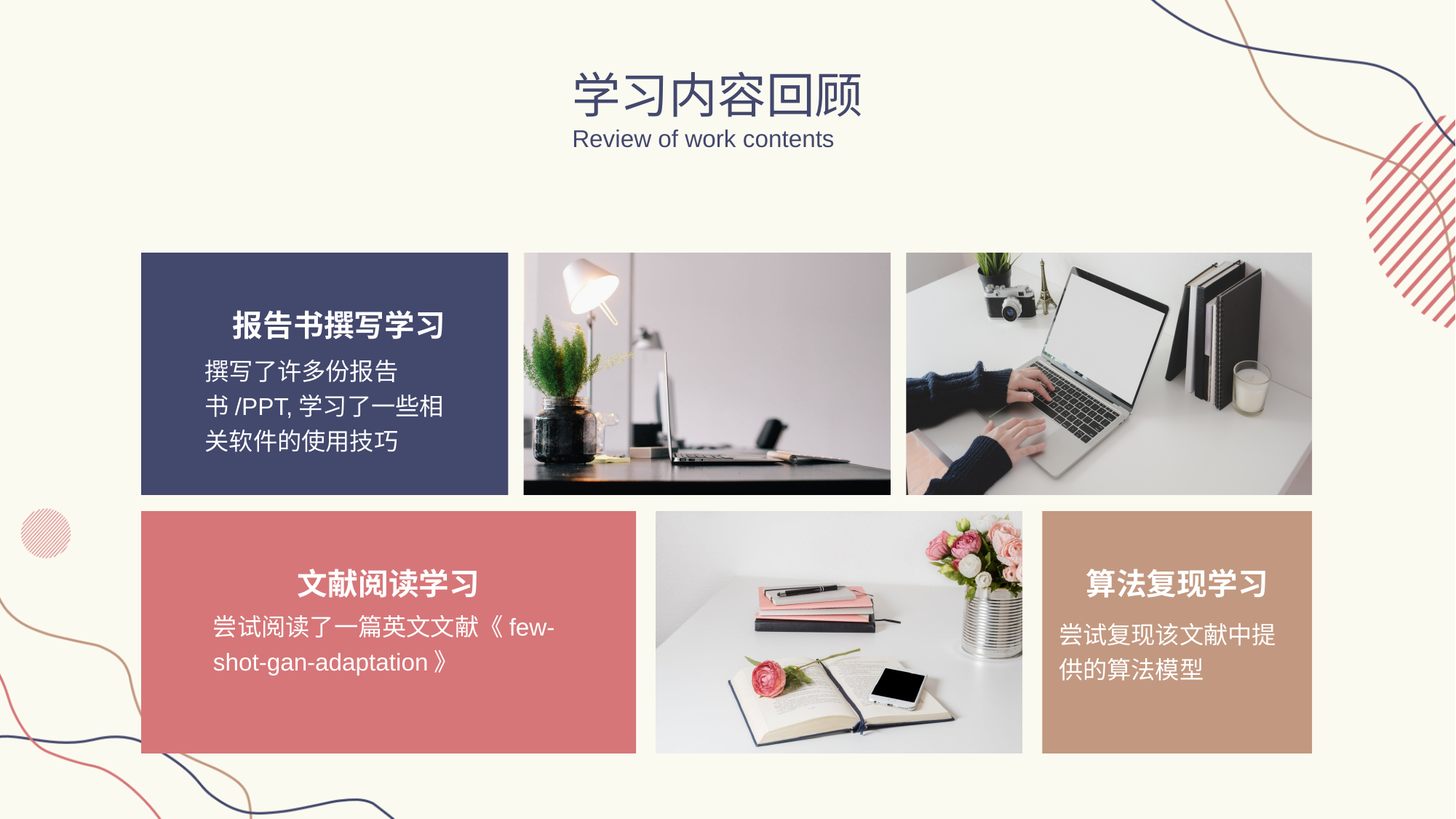

学习内容回顾
Review of work contents

报告书撰写学习
撰写了许多份报告书/PPT,学习了一些相关软件的使用技巧

文献阅读学习
算法复现学习
尝试阅读了一篇英文文献《few-shot-gan-adaptation》
尝试复现该文献中提供的算法模型